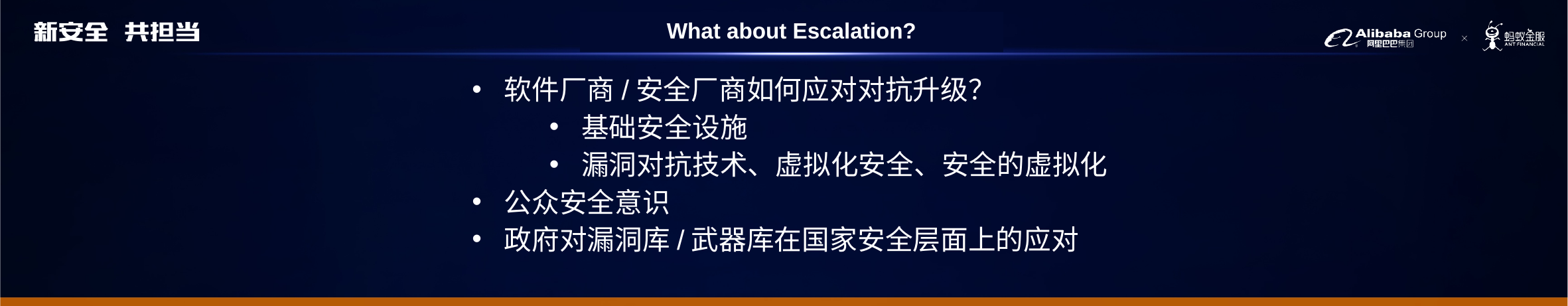

What about Escalation?
软件厂商/安全厂商如何应对对抗升级？
基础安全设施
漏洞对抗技术、虚拟化安全、安全的虚拟化
公众安全意识
政府对漏洞库/武器库在国家安全层面上的应对